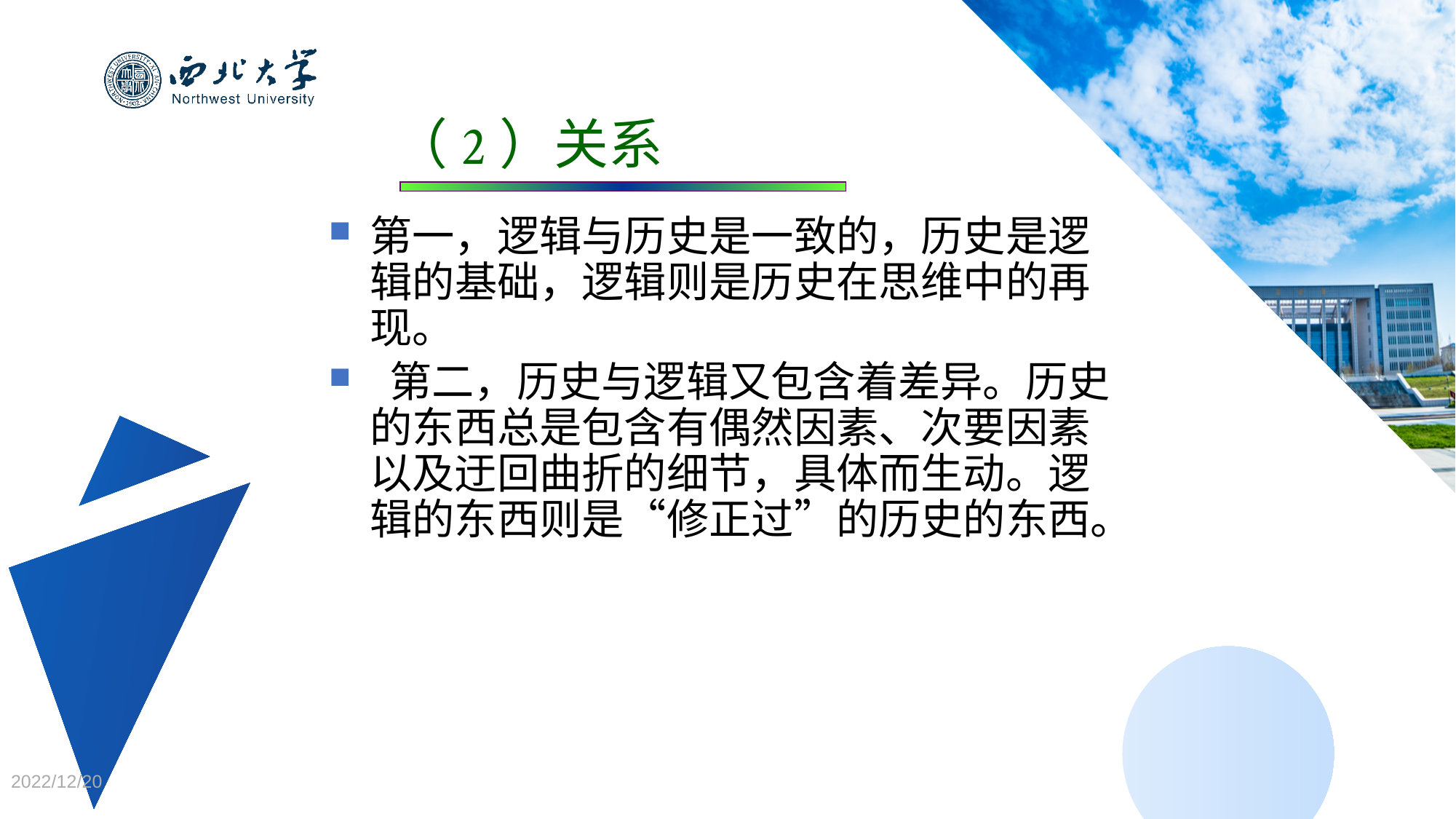

（2）关系

第一，逻辑与历史是一致的，历史是逻辑的基础，逻辑则是历史在思维中的再现。
 第二，历史与逻辑又包含着差异。历史的东西总是包含有偶然因素、次要因素以及迂回曲折的细节，具体而生动。逻辑的东西则是“修正过”的历史的东西。
2022/12/20